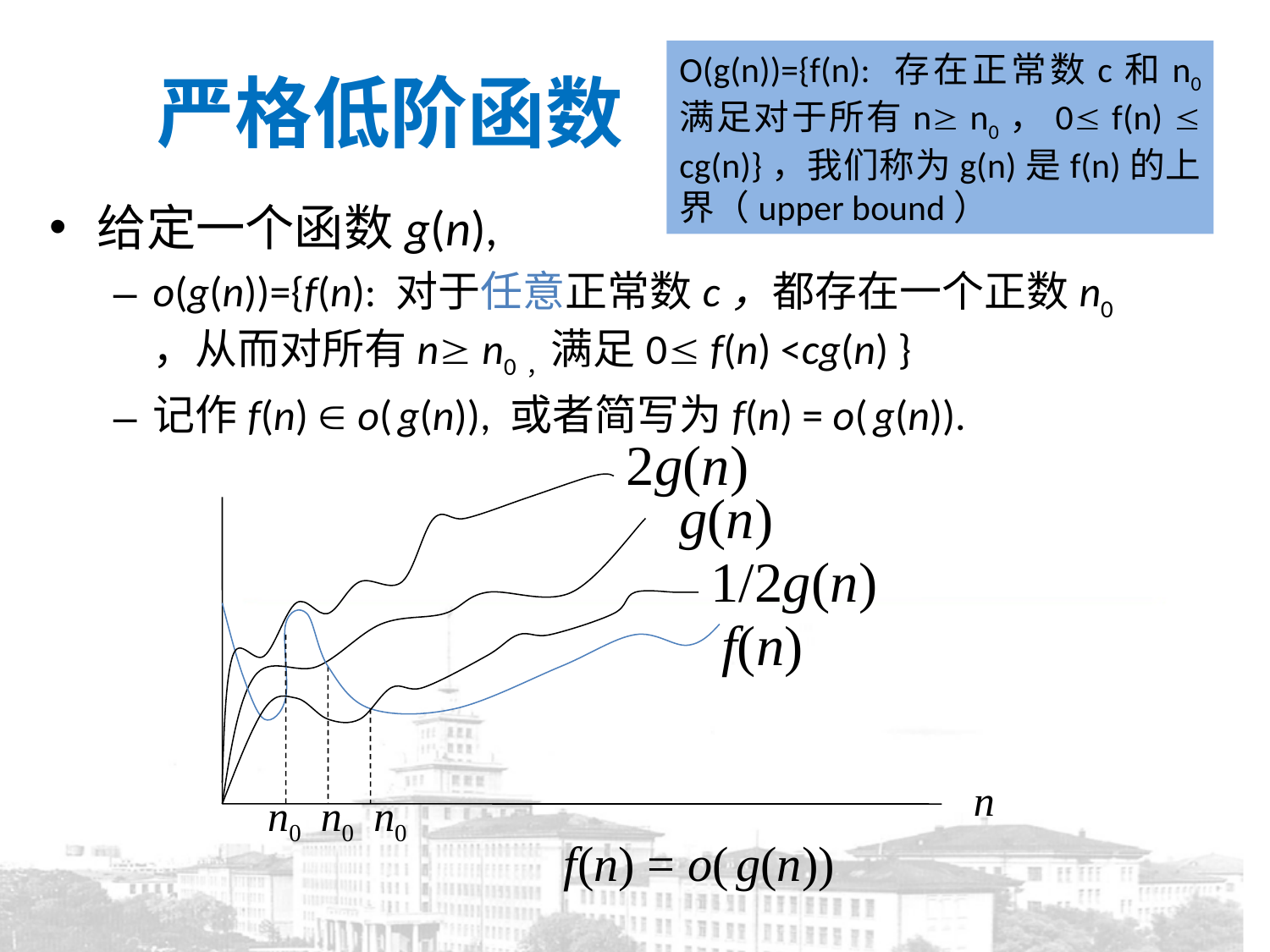

# 严格低阶函数
O(g(n))={f(n): 存在正常数c和n0 满足对于所有n≥ n0，0≤ f(n) ≤ cg(n)}，我们称为g(n)是f(n)的上界（upper bound）
给定一个函数g(n),
o(g(n))={f(n): 对于任意正常数c，都存在一个正数n0 ，从而对所有n≥ n0，满足0≤ f(n) <cg(n) }
记作f(n) ∈ o( g(n)), 或者简写为f(n) = o( g(n)).
2g(n)

g(n)

1/2g(n)

f(n)

n
n0
n0
n0

f(n) = o( g(n))
16